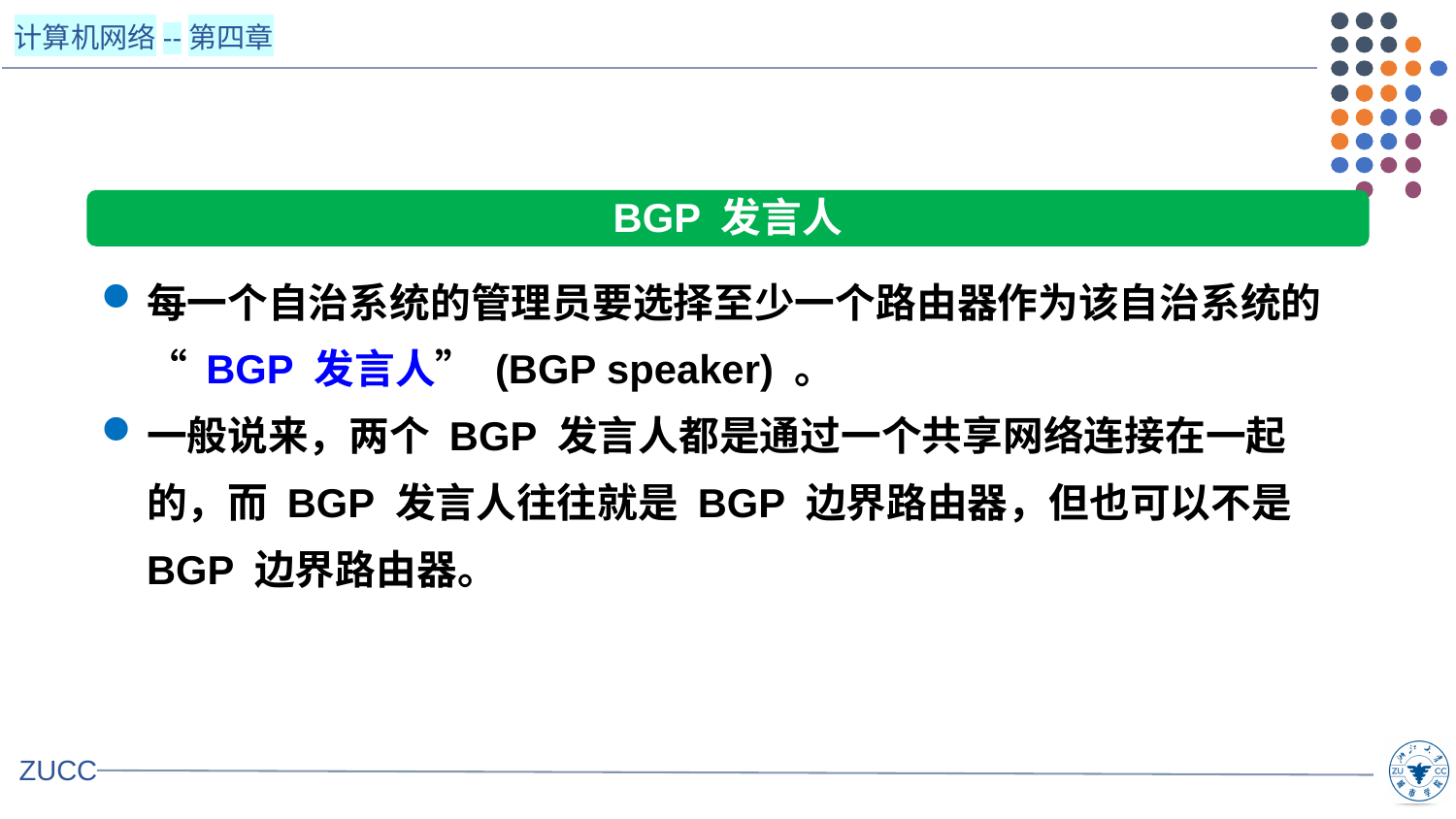

BGP 发言人

每一个自治系统的管理员要选择至少一个路由器作为该自治系统的“ BGP 发言人” (BGP speaker) 。
一般说来，两个 BGP 发言人都是通过一个共享网络连接在一起的，而 BGP 发言人往往就是 BGP 边界路由器，但也可以不是 BGP 边界路由器。